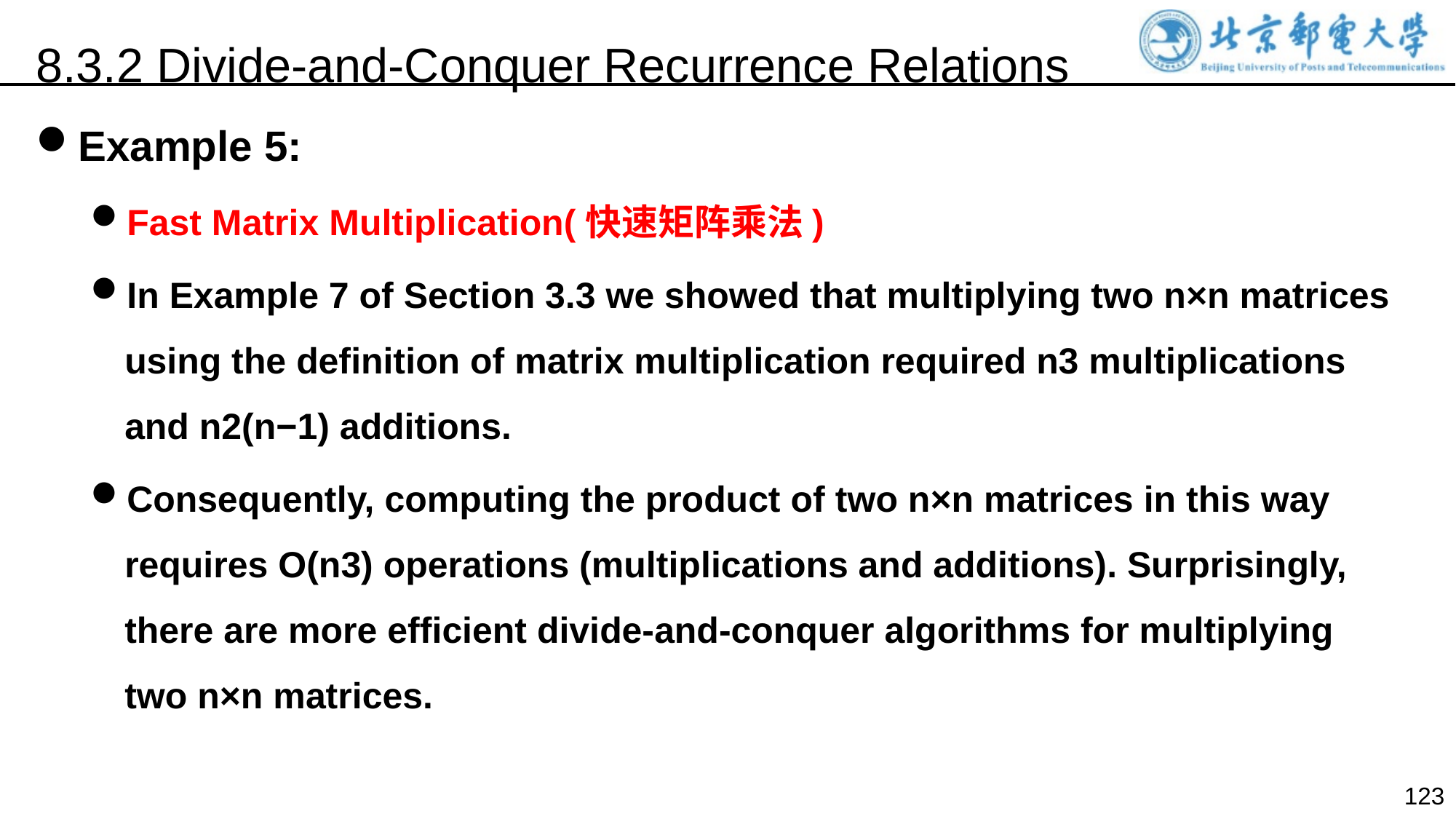

8.3.2 Divide-and-Conquer Recurrence Relations
Example 5:
Fast Matrix Multiplication(快速矩阵乘法)
In Example 7 of Section 3.3 we showed that multiplying two n×n matrices using the definition of matrix multiplication required n3 multiplications and n2(n−1) additions.
Consequently, computing the product of two n×n matrices in this way requires O(n3) operations (multiplications and additions). Surprisingly, there are more efficient divide-and-conquer algorithms for multiplying two n×n matrices.